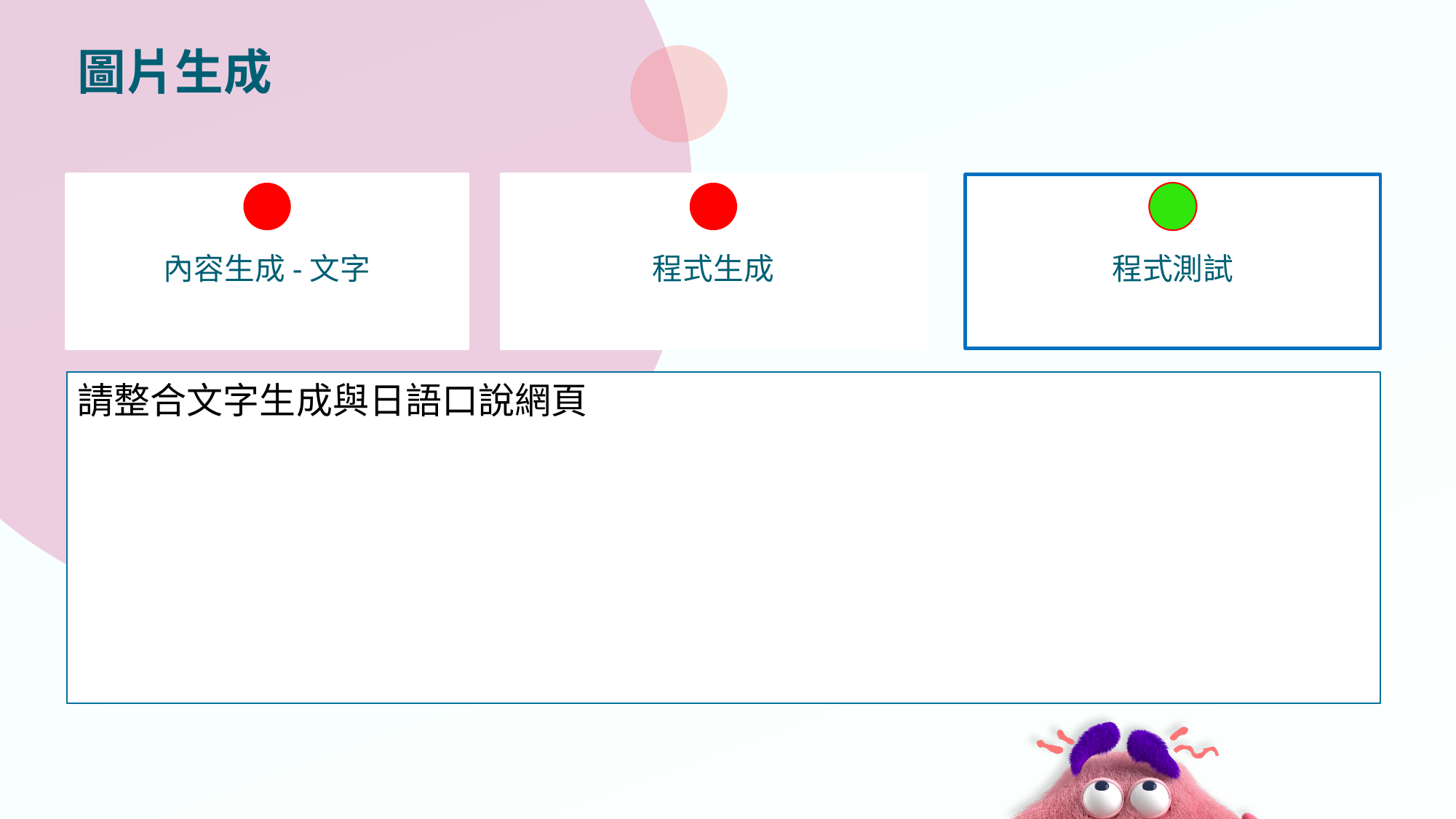

# 圖片生成

內容生成-文字

程式生成

程式測試

請整合文字生成與日語口說網頁